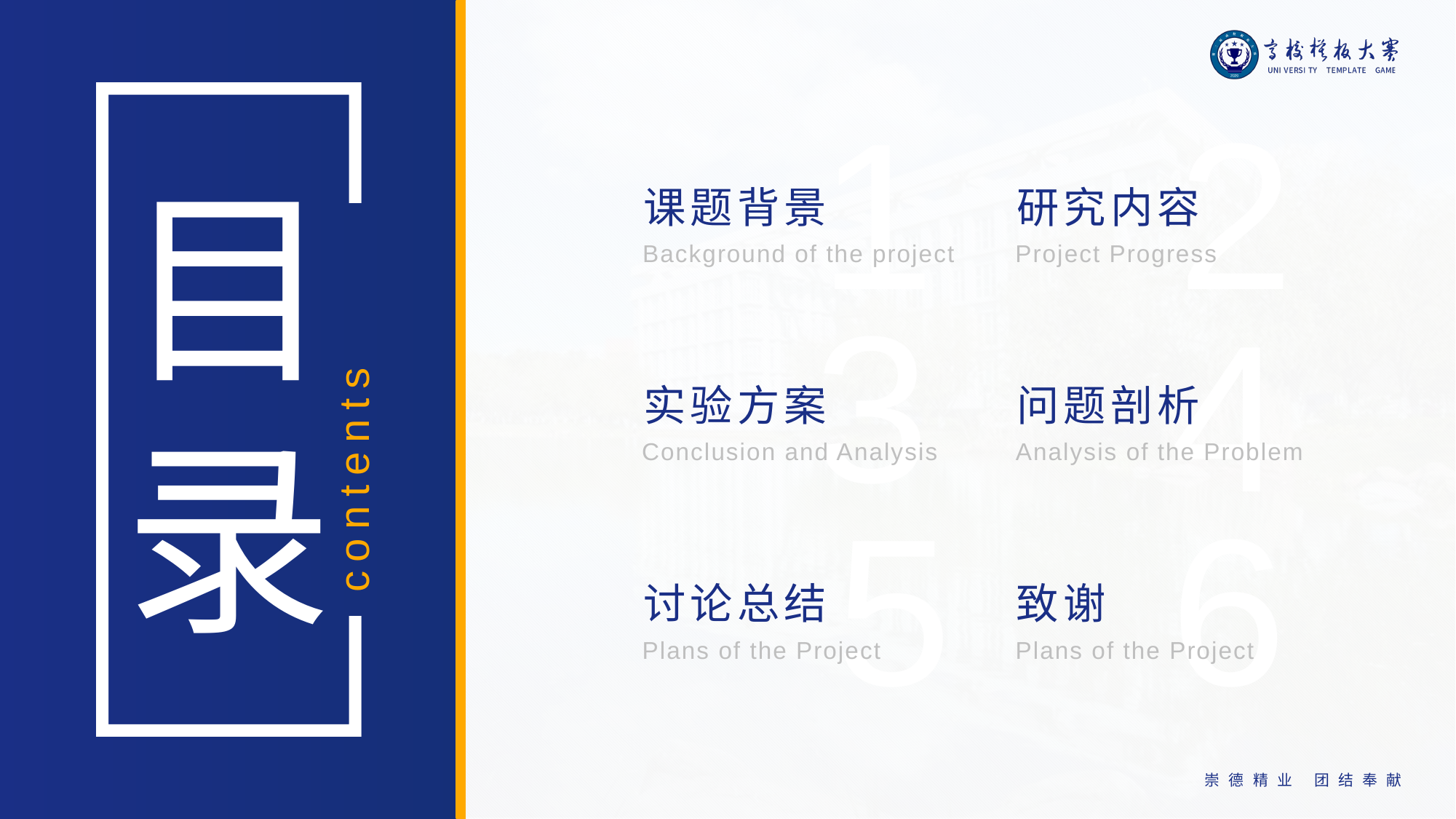

1
课题背景
Background of the project
2
研究内容
Project Progress
3
实验方案
Conclusion and Analysis
4
问题剖析
Analysis of the Problem
5
讨论总结
Plans of the Project
6
致谢
Plans of the Project